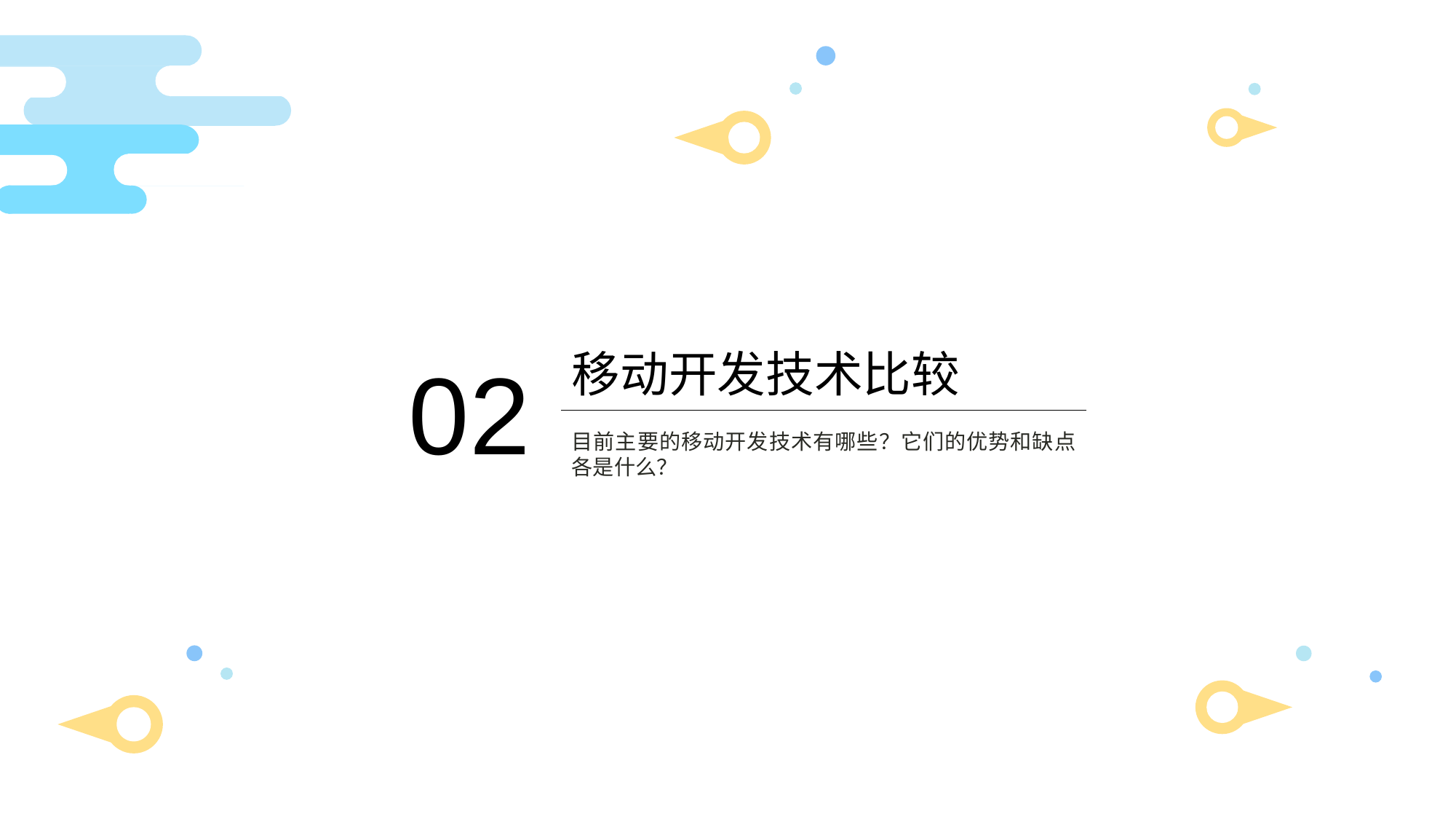

移动开发技术比较
目前主要的移动开发技术有哪些？它们的优势和缺点各是什么？
02

产品图